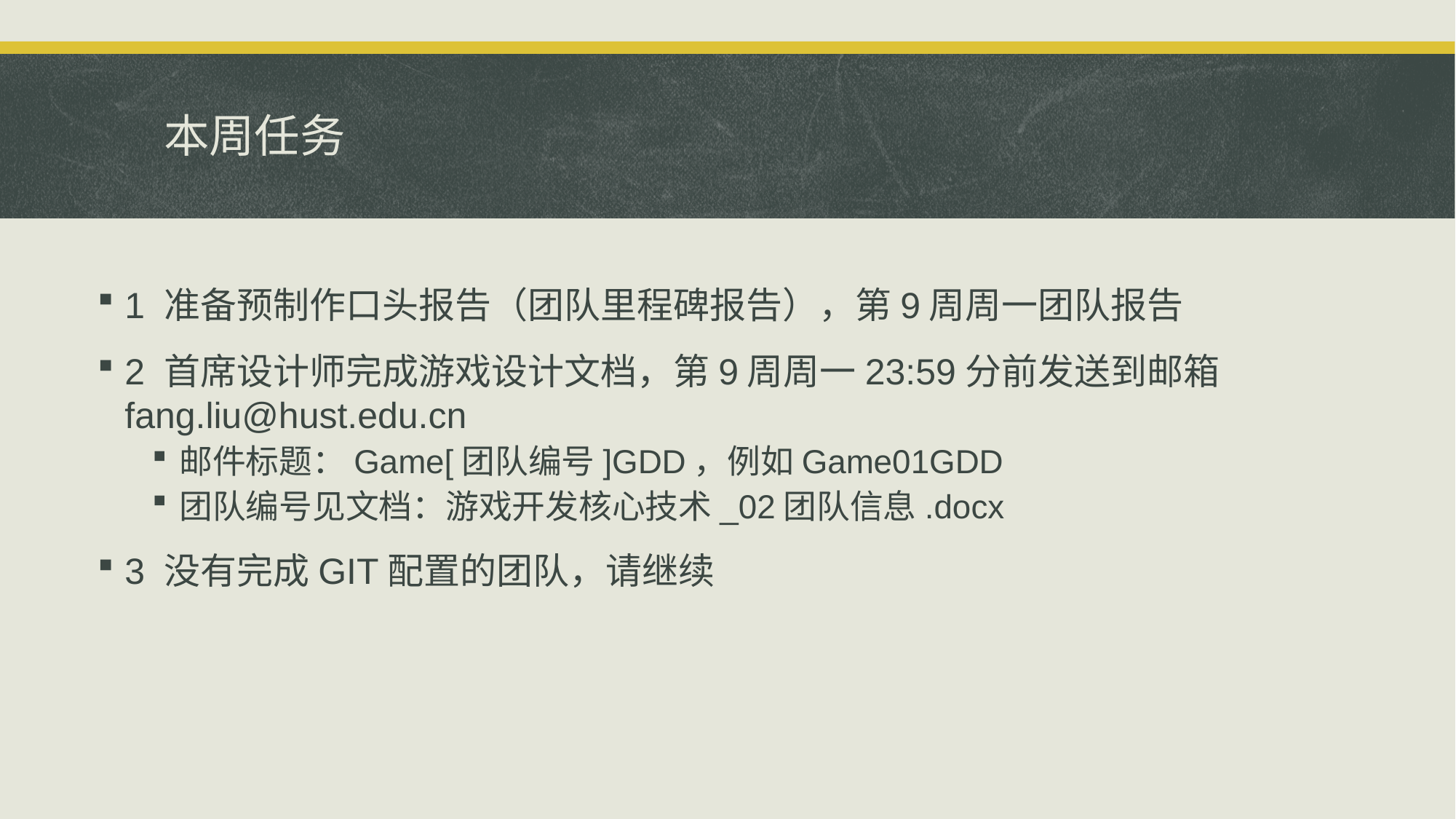

# 本周任务
1 准备预制作口头报告（团队里程碑报告），第9周周一团队报告
2 首席设计师完成游戏设计文档，第9周周一23:59分前发送到邮箱fang.liu@hust.edu.cn
邮件标题：Game[团队编号]GDD，例如Game01GDD
团队编号见文档：游戏开发核心技术_02团队信息.docx
3 没有完成GIT配置的团队，请继续